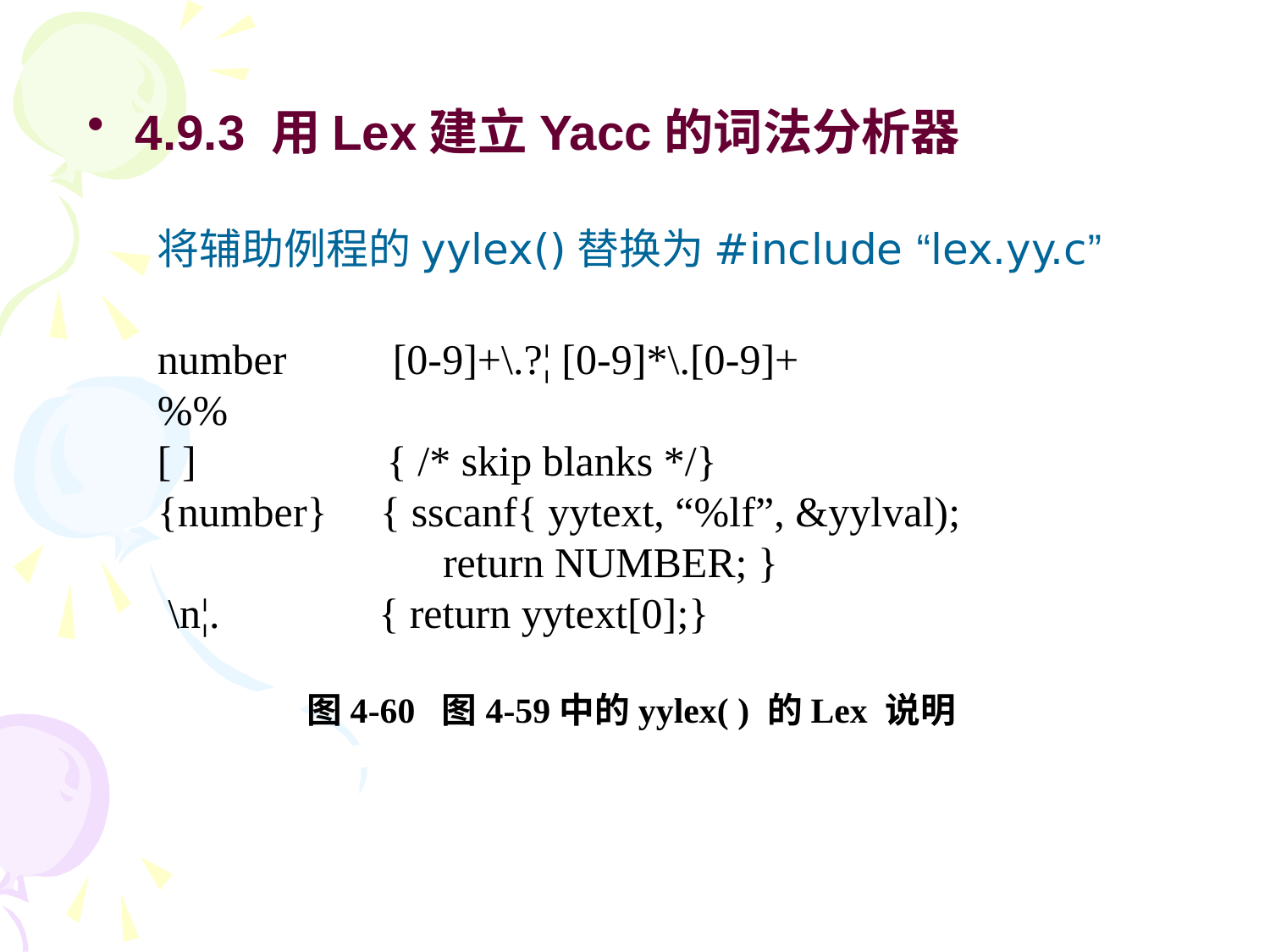

4.9.3 用Lex建立Yacc的词法分析器
将辅助例程的yylex()替换为#include “lex.yy.c”
number          [0-9]+\.?¦ [0-9]*\.[0-9]+
%%
[ ]                  { /* skip blanks */}
{number}     { sscanf{ yytext, “%lf”, &yylval);
                           return NUMBER; }
 \n¦.               { return yytext[0];}
图4-60  图4-59中的yylex( ) 的Lex 说明
183